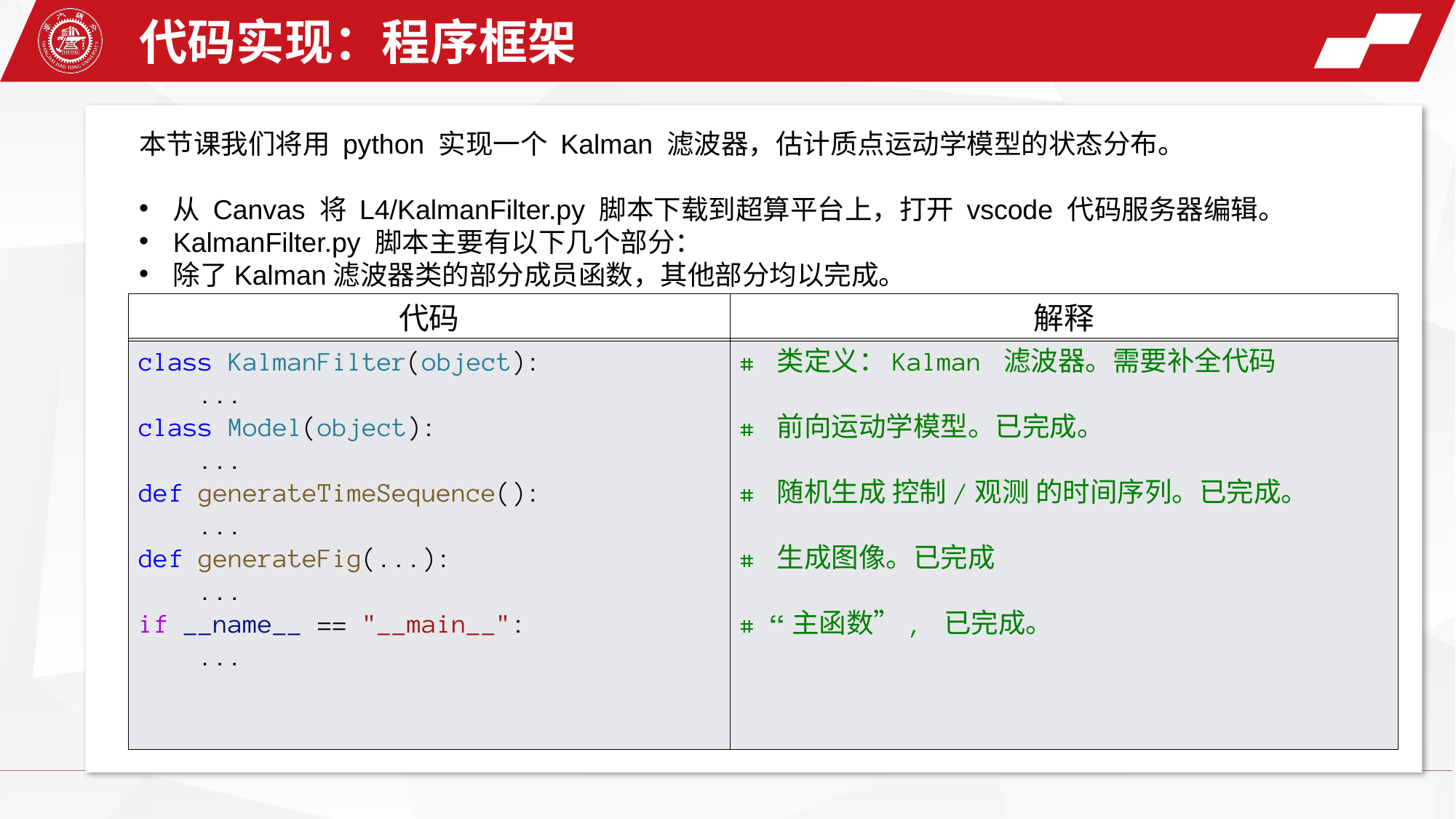

代码实现：程序框架

本节课我们将用 python 实现一个 Kalman 滤波器，估计质点运动学模型的状态分布。

从 Canvas 将 L4/KalmanFilter.py 脚本下载到超算平台上，打开 vscode 代码服务器编辑。
KalmanFilter.py 脚本主要有以下几个部分：
除了Kalman滤波器类的部分成员函数，其他部分均以完成。
代码
解释
class KalmanFilter(object):
    ...
class Model(object):
    ...
def generateTimeSequence():
    ...
def generateFig(...):
    ...
if __name__ == "__main__":
    ...
# 类定义：Kalman 滤波器。需要补全代码

# 前向运动学模型。已完成。

# 随机生成 控制/观测 的时间序列。已完成。

# 生成图像。已完成

# “主函数”, 已完成。